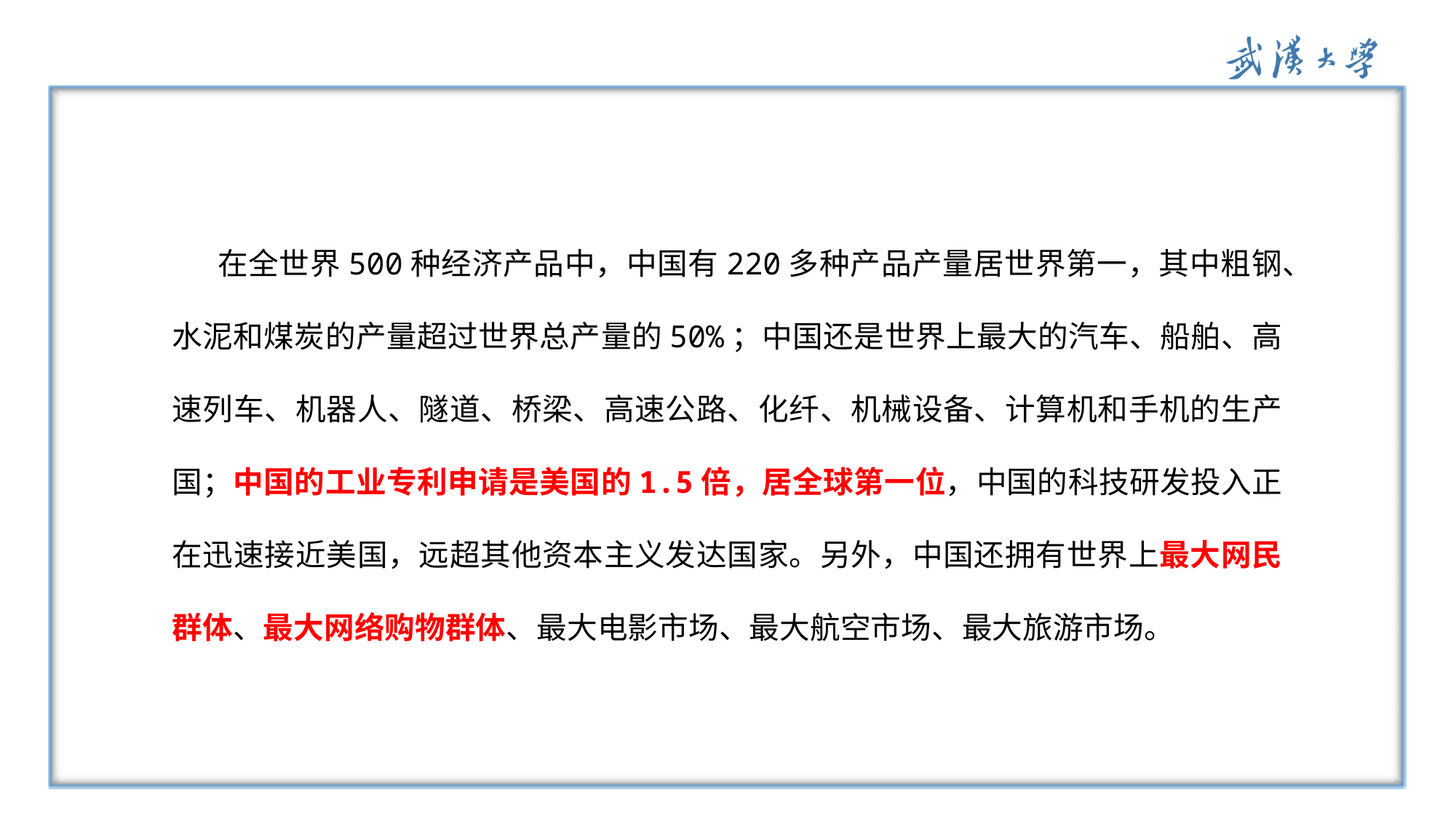

在全世界500种经济产品中，中国有220多种产品产量居世界第一，其中粗钢、水泥和煤炭的产量超过世界总产量的50%；中国还是世界上最大的汽车、船舶、高速列车、机器人、隧道、桥梁、高速公路、化纤、机械设备、计算机和手机的生产国；中国的工业专利申请是美国的1.5倍，居全球第一位，中国的科技研发投入正在迅速接近美国，远超其他资本主义发达国家。另外，中国还拥有世界上最大网民群体、最大网络购物群体、最大电影市场、最大航空市场、最大旅游市场。